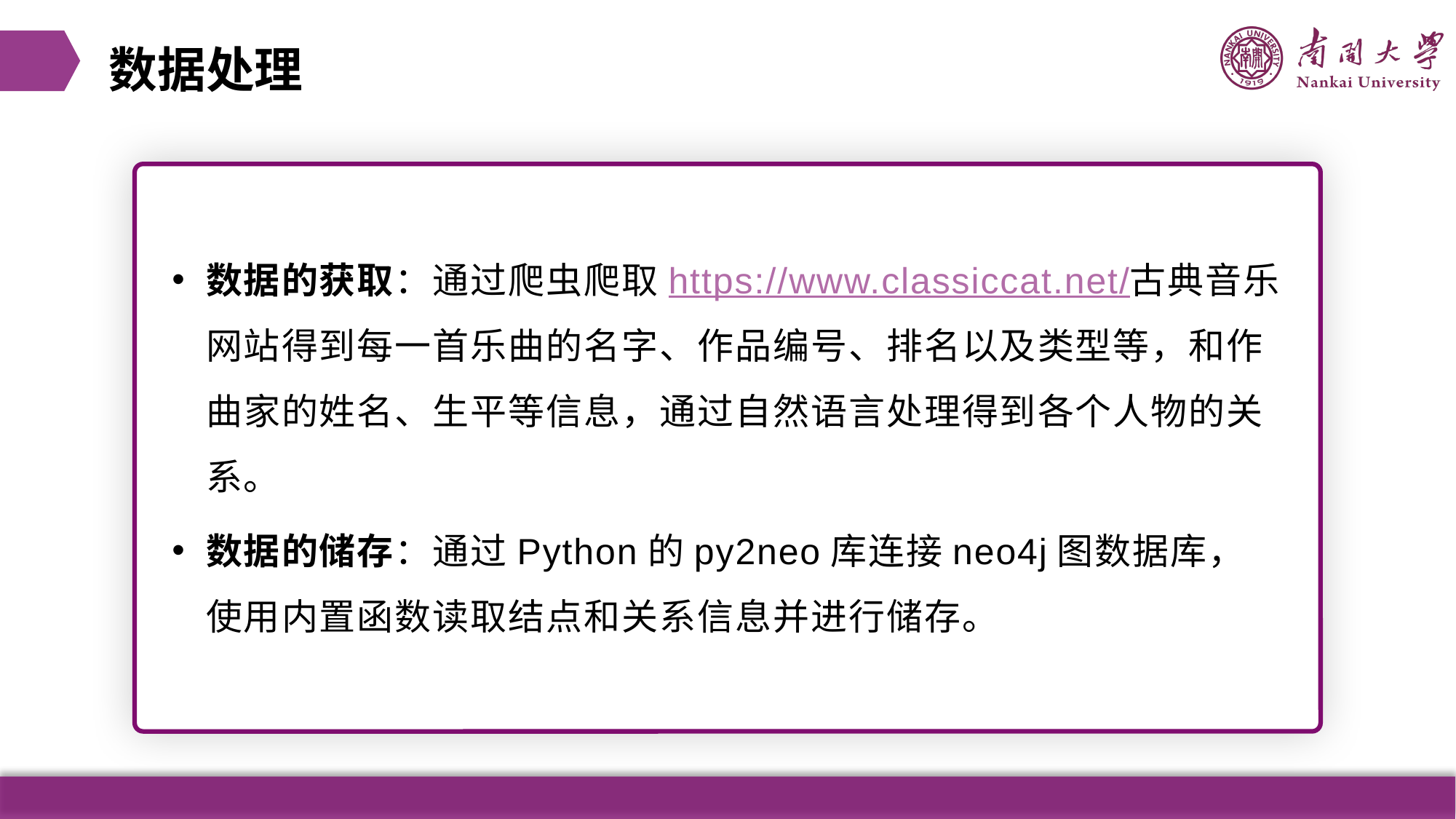

数据处理

数据的获取：通过爬虫爬取https://www.classiccat.net/古典音乐网站得到每一首乐曲的名字、作品编号、排名以及类型等，和作曲家的姓名、生平等信息，通过自然语言处理得到各个人物的关系。
数据的储存：通过Python的py2neo库连接neo4j图数据库，使用内置函数读取结点和关系信息并进行储存。